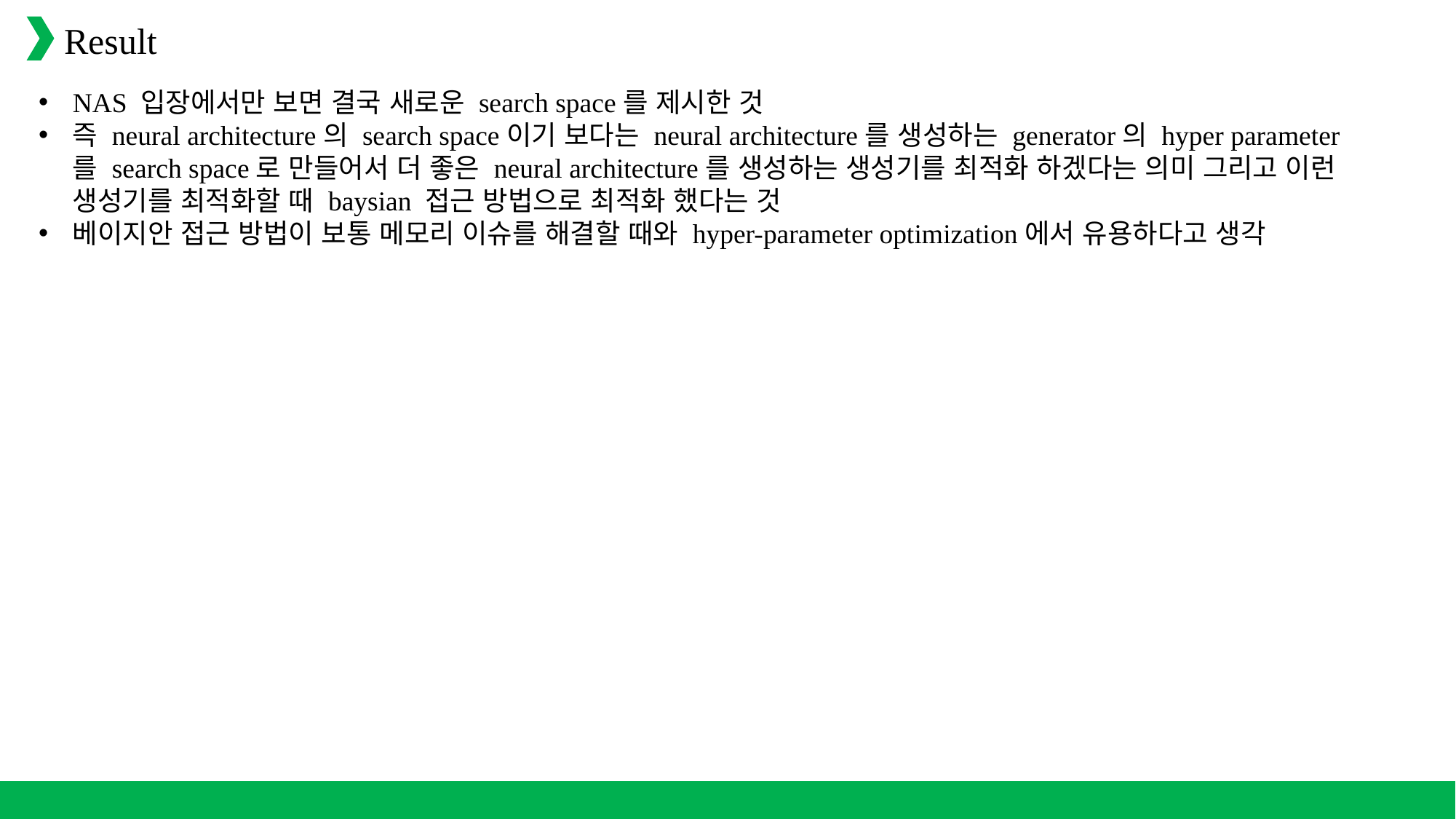

Result
NAS 입장에서만 보면 결국 새로운 search space를 제시한 것
즉 neural architecture의 search space이기 보다는 neural architecture를 생성하는 generator의 hyper parameter를 search space로 만들어서 더 좋은 neural architecture를 생성하는 생성기를 최적화 하겠다는 의미 그리고 이런 생성기를 최적화할 때 baysian 접근 방법으로 최적화 했다는 것
베이지안 접근 방법이 보통 메모리 이슈를 해결할 때와 hyper-parameter optimization에서 유용하다고 생각